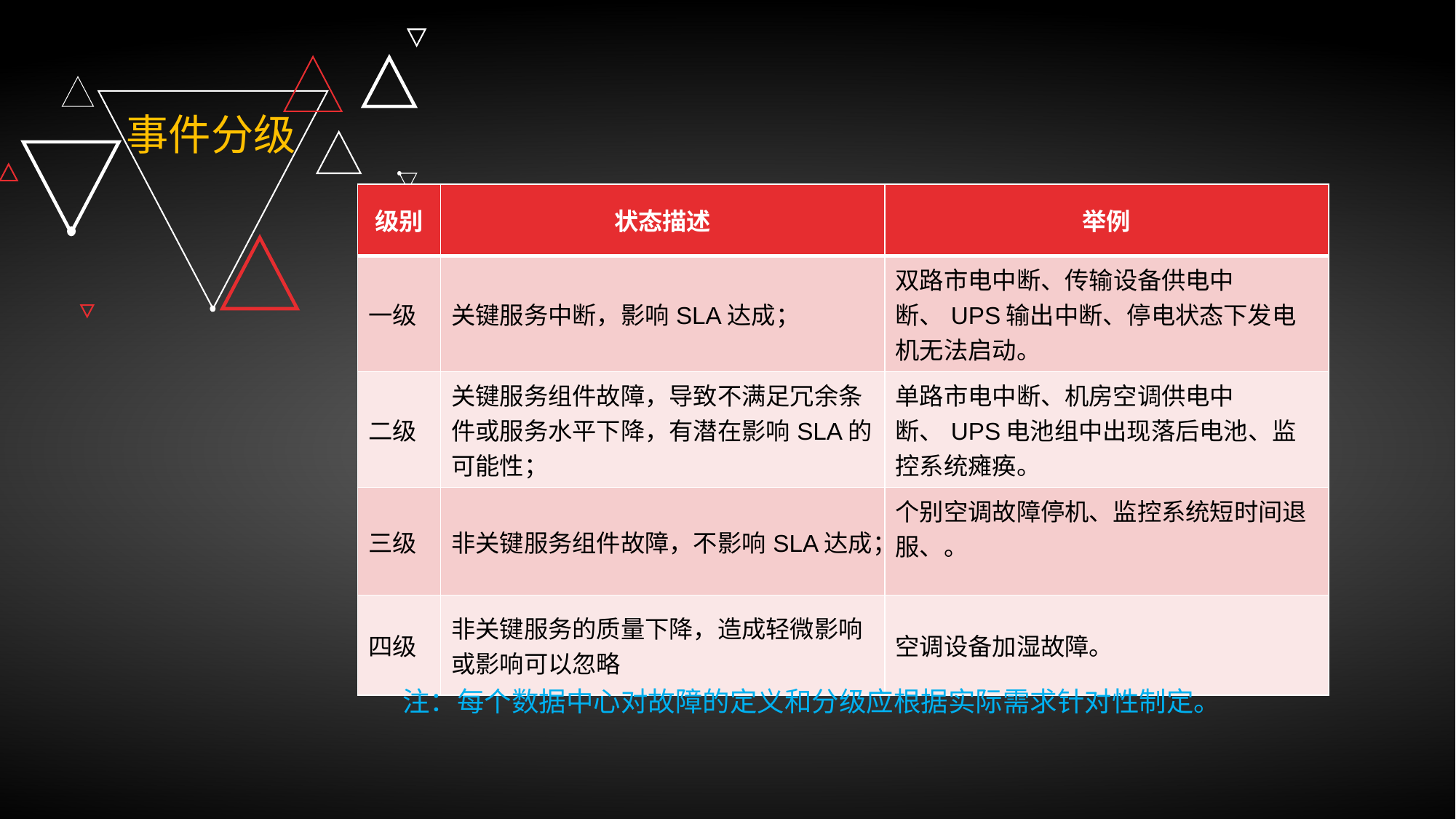

事件分级
| 级别 | 状态描述 | 举例 |
| --- | --- | --- |
| 一级 | 关键服务中断，影响SLA达成； | 双路市电中断、传输设备供电中断、UPS输出中断、停电状态下发电机无法启动。 |
| 二级 | 关键服务组件故障，导致不满足冗余条件或服务水平下降，有潜在影响SLA的可能性； | 单路市电中断、机房空调供电中断、UPS电池组中出现落后电池、监控系统瘫痪。 |
| 三级 | 非关键服务组件故障，不影响SLA达成； | 个别空调故障停机、监控系统短时间退服、。 |
| 四级 | 非关键服务的质量下降，造成轻微影响或影响可以忽略 | 空调设备加湿故障。 |
注：每个数据中心对故障的定义和分级应根据实际需求针对性制定。